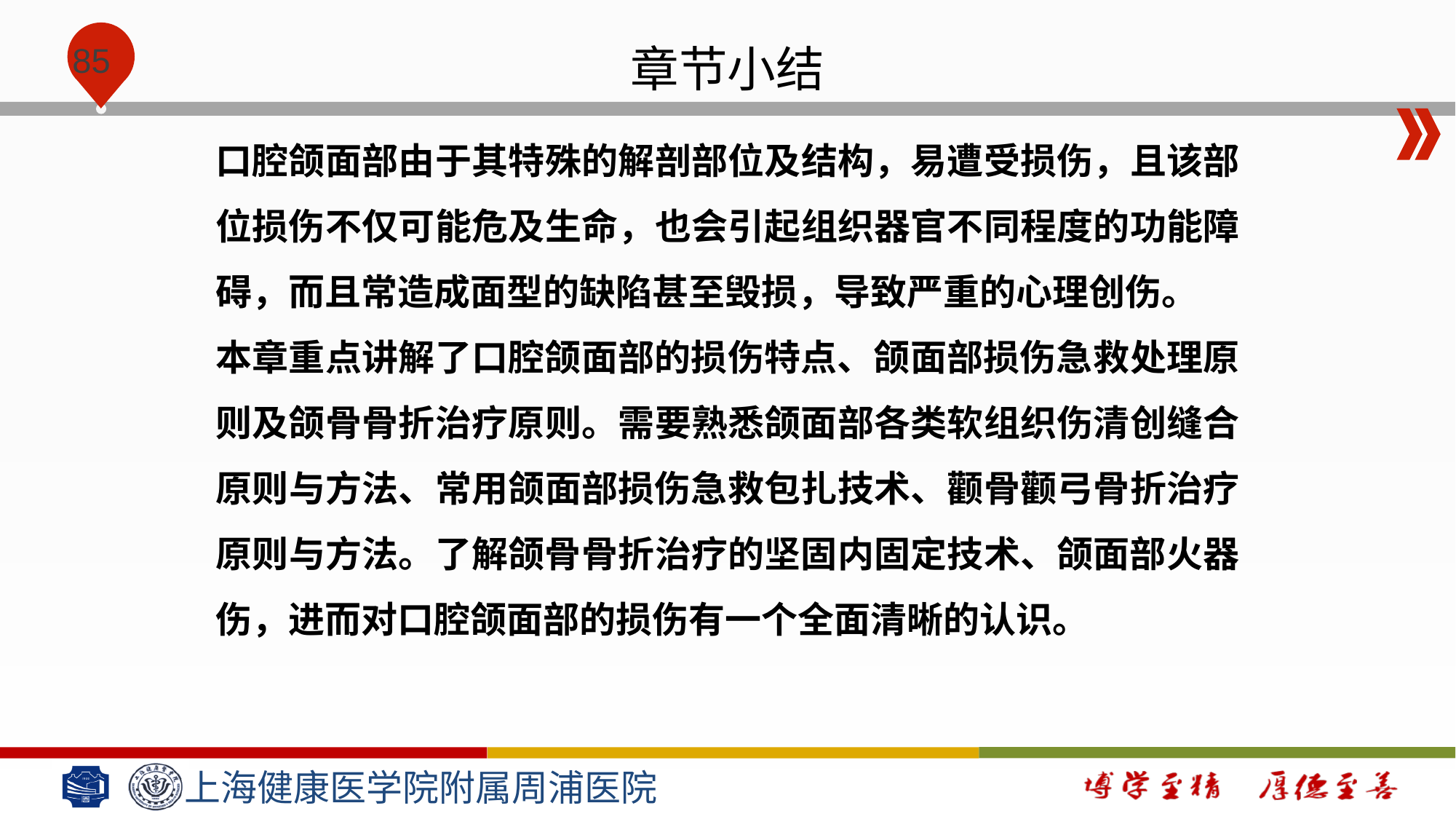

# 章节小结
口腔颌面部由于其特殊的解剖部位及结构，易遭受损伤，且该部位损伤不仅可能危及生命，也会引起组织器官不同程度的功能障碍，而且常造成面型的缺陷甚至毁损，导致严重的心理创伤。
本章重点讲解了口腔颌面部的损伤特点、颌面部损伤急救处理原则及颌骨骨折治疗原则。需要熟悉颌面部各类软组织伤清创缝合原则与方法、常用颌面部损伤急救包扎技术、颧骨颧弓骨折治疗原则与方法。了解颌骨骨折治疗的坚固内固定技术、颌面部火器伤，进而对口腔颌面部的损伤有一个全面清晰的认识。